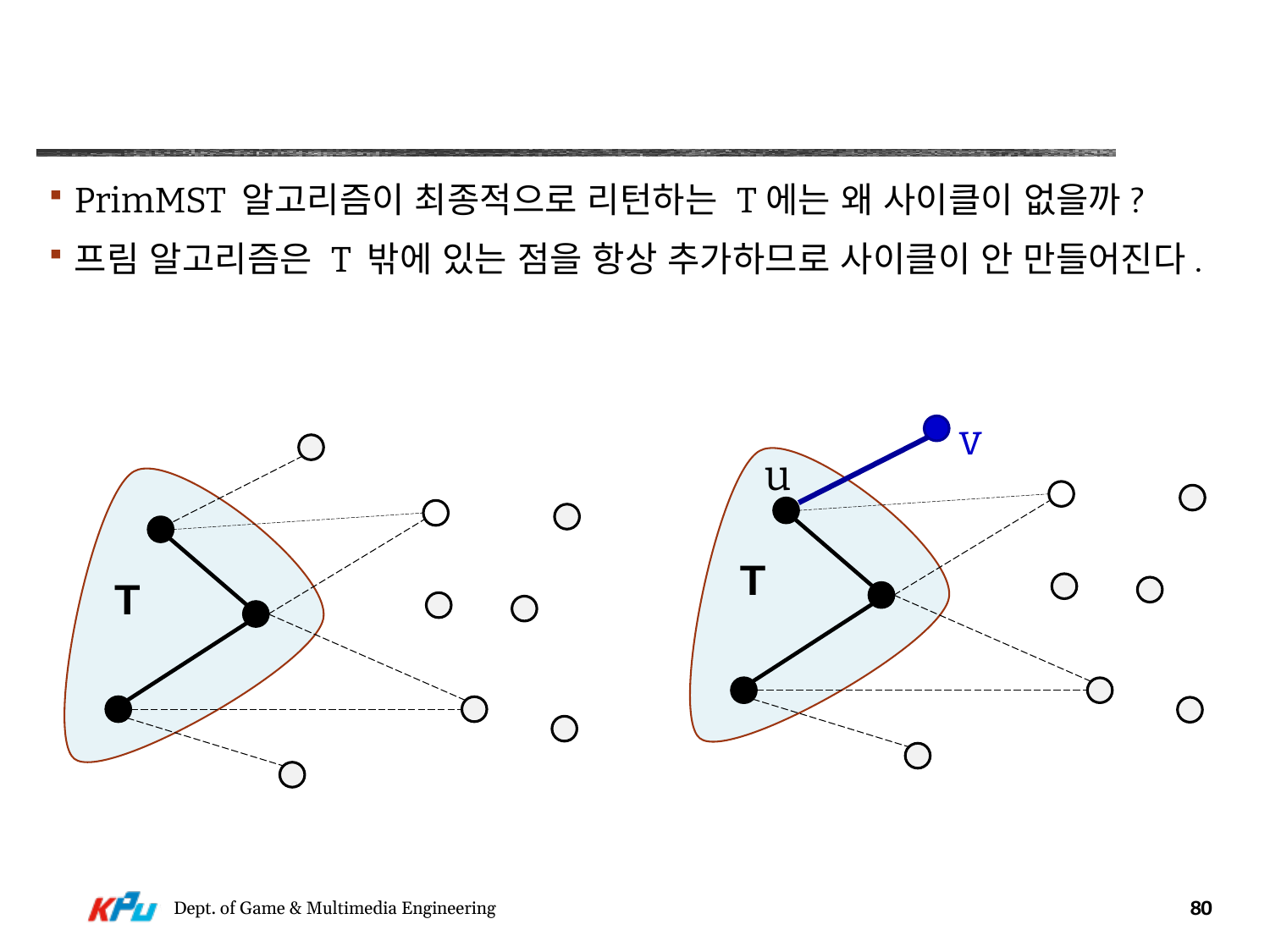

#
PrimMST 알고리즘이 최종적으로 리턴하는 T에는 왜 사이클이 없을까?
프림 알고리즘은 T 밖에 있는 점을 항상 추가하므로 사이클이 안 만들어진다.

v

T

u

T

Dept. of Game & Multimedia Engineering
80